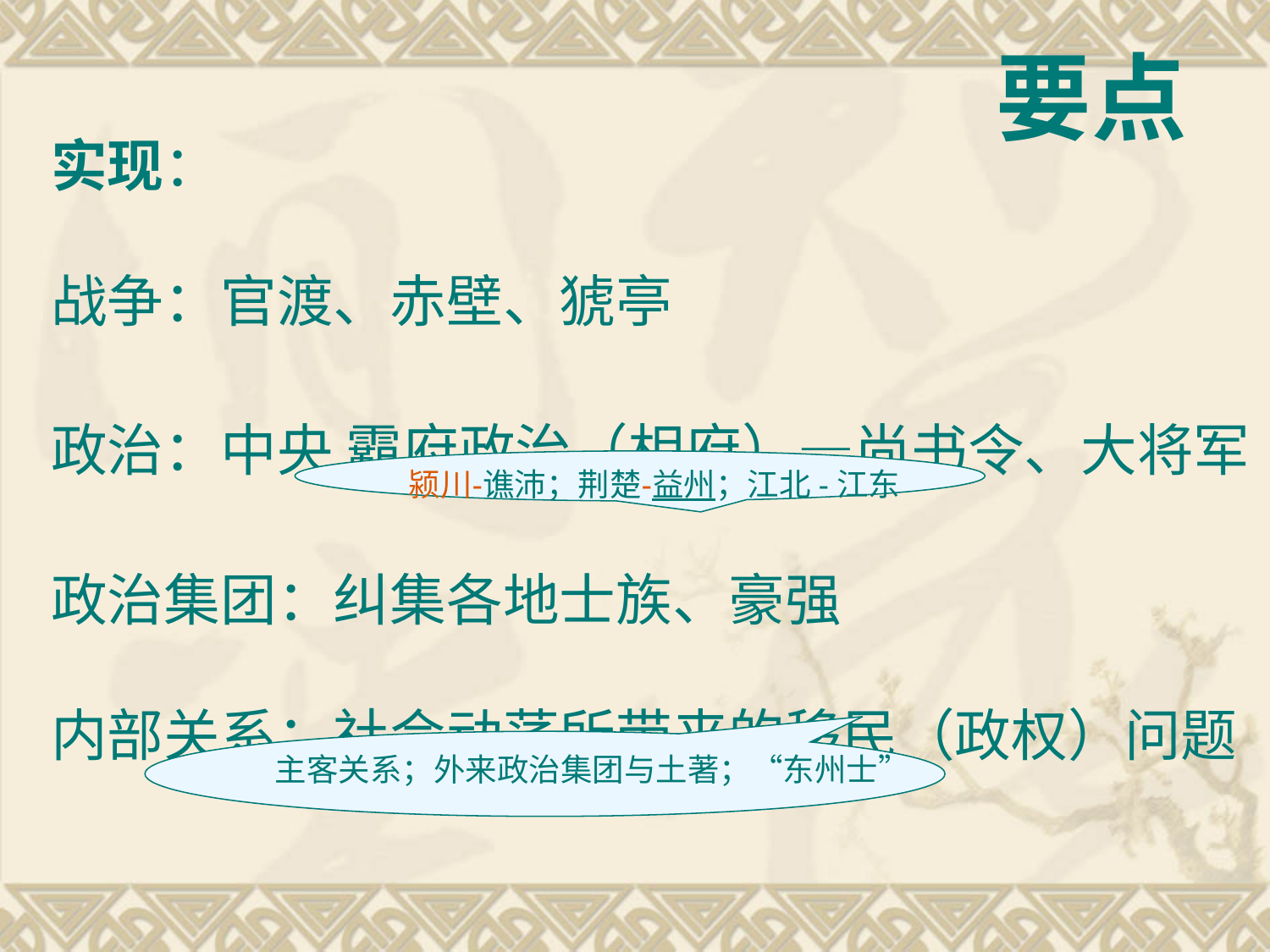

要点
实现：
战争：官渡、赤壁、猇亭
政治：中央 霸府政治（相府）—尚书令、大将军
政治集团：纠集各地士族、豪强
内部关系：社会动荡所带来的移民（政权）问题
颍川-谯沛；荆楚-益州；江北-江东
主客关系；外来政治集团与土著；“东州士”